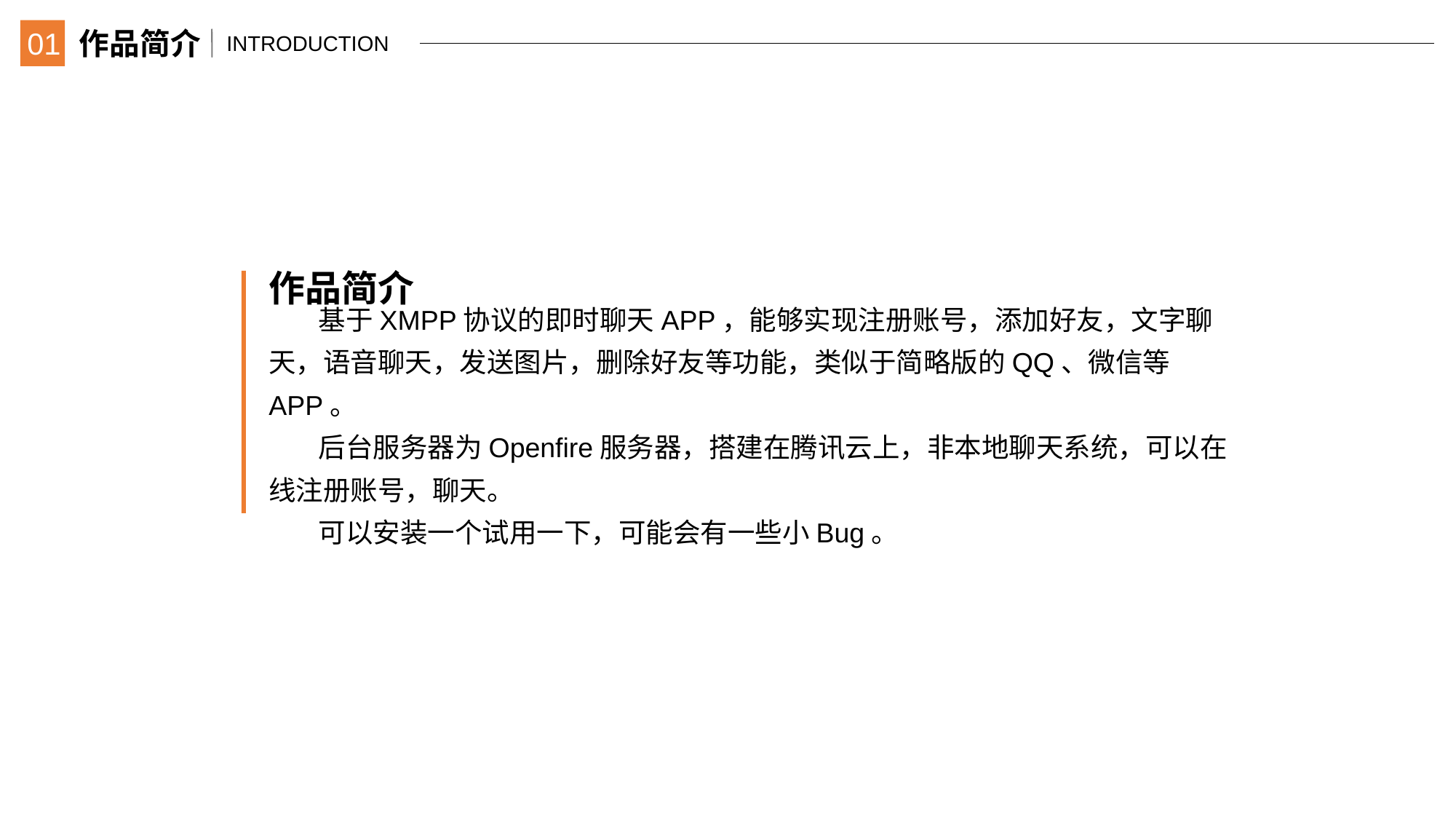

01
作品简介

 INTRODUCTION
作品简介

       基于XMPP协议的即时聊天APP，能够实现注册账号，添加好友，文字聊天，语音聊天，发送图片，删除好友等功能，类似于简略版的QQ、微信等APP。
       后台服务器为Openfire服务器，搭建在腾讯云上，非本地聊天系统，可以在线注册账号，聊天。
       可以安装一个试用一下，可能会有一些小Bug。